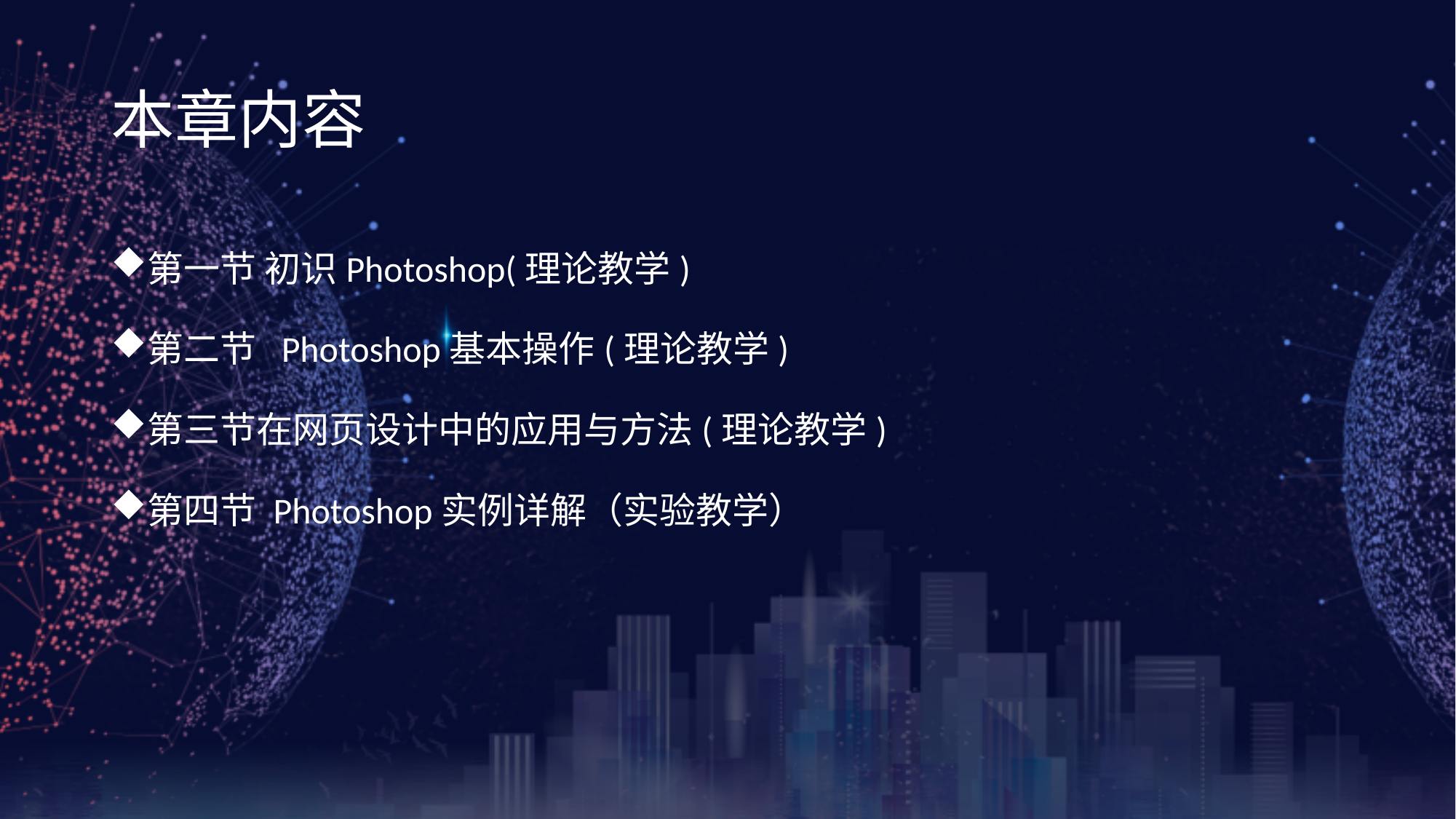

《网页设计与制作案例教程》（第3版）
# 本章内容
第一节 初识Photoshop(理论教学)
第二节  Photoshop基本操作(理论教学)
第三节在网页设计中的应用与方法(理论教学)
第四节 Photoshop实例详解（实验教学）